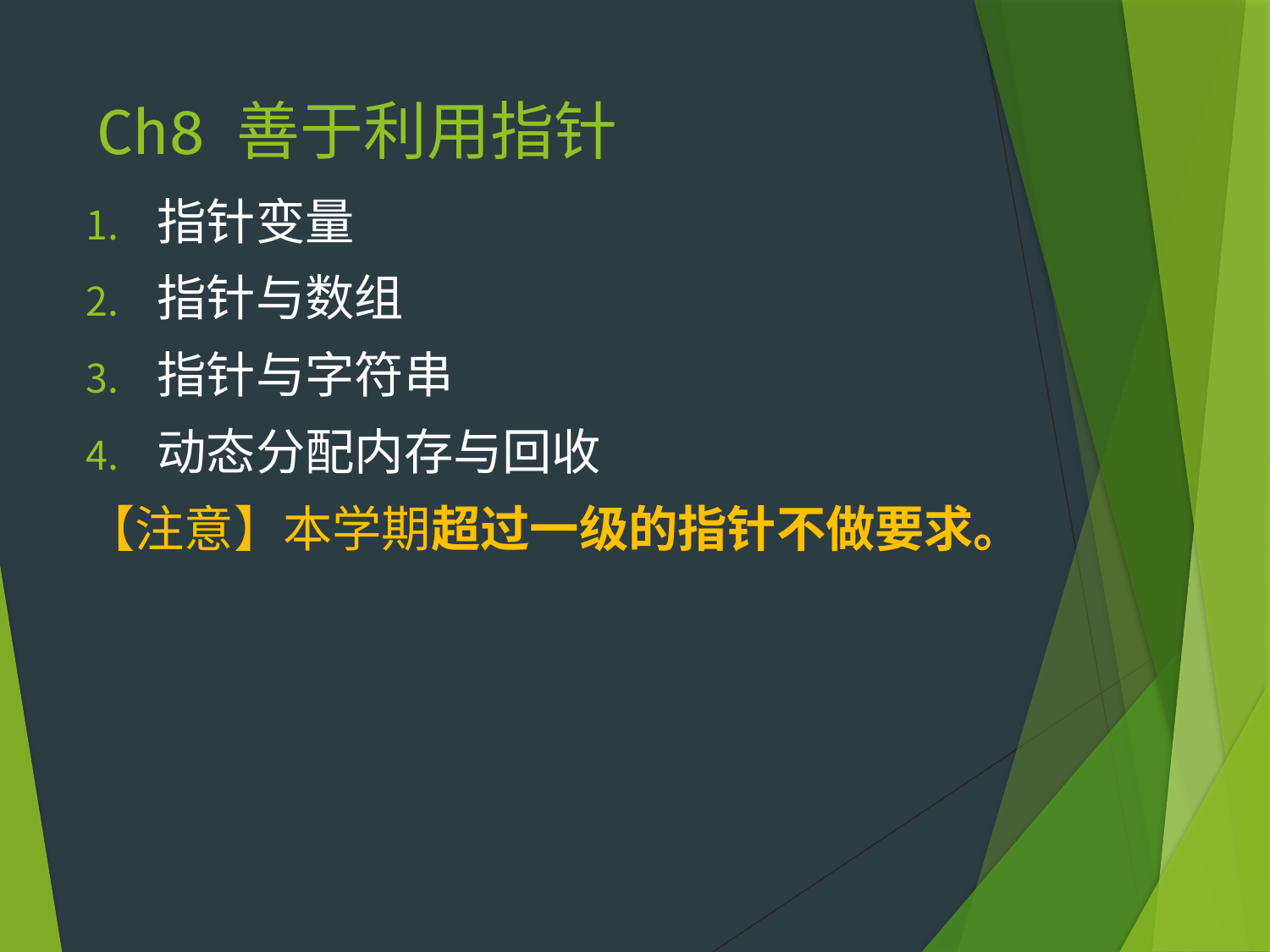

# Ch8 善于利用指针
指针变量
指针与数组
指针与字符串
动态分配内存与回收
【注意】本学期超过一级的指针不做要求。